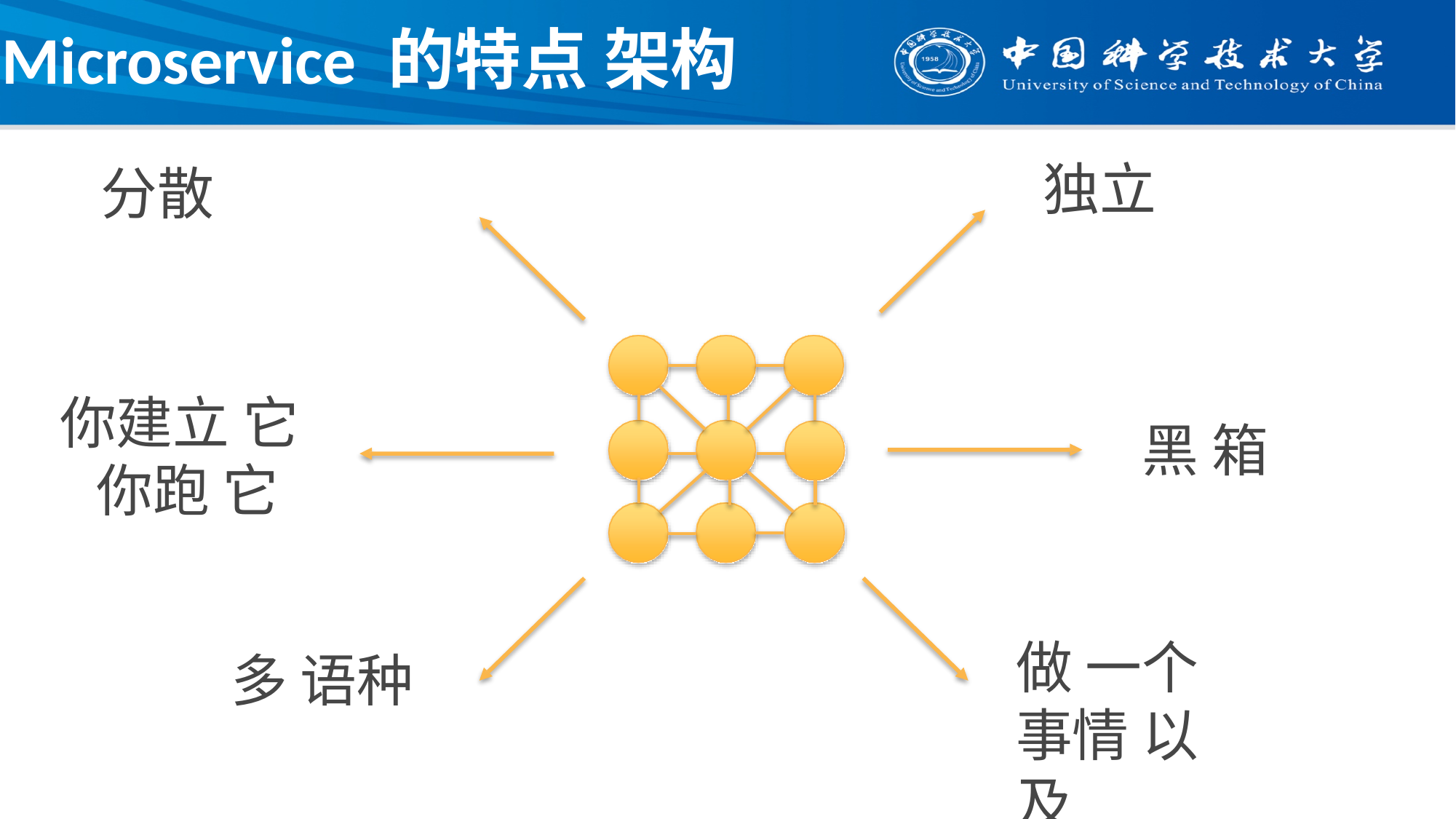

Microservice 的特点 架构
独立
分散

你建立 它
你跑 它

黑 箱

做 一个
事情 以及
多 语种